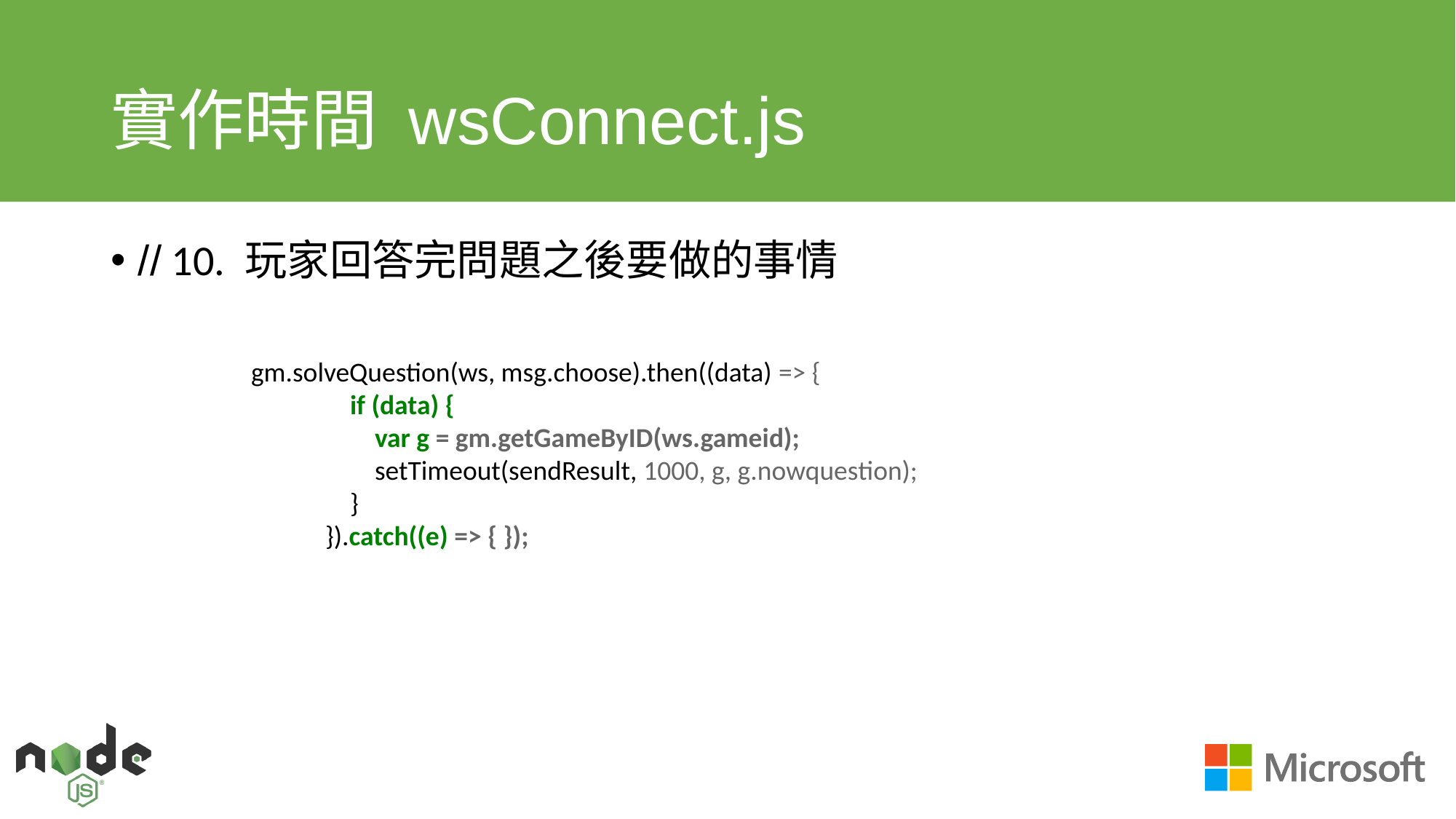

# 實作時間 wsConnect.js
// 10. 玩家回答完問題之後要做的事情
gm.solveQuestion(ws, msg.choose).then((data) => {
                if (data) {
                    var g = gm.getGameByID(ws.gameid);
                    setTimeout(sendResult, 1000, g, g.nowquestion);
                }
            }).catch((e) => { });